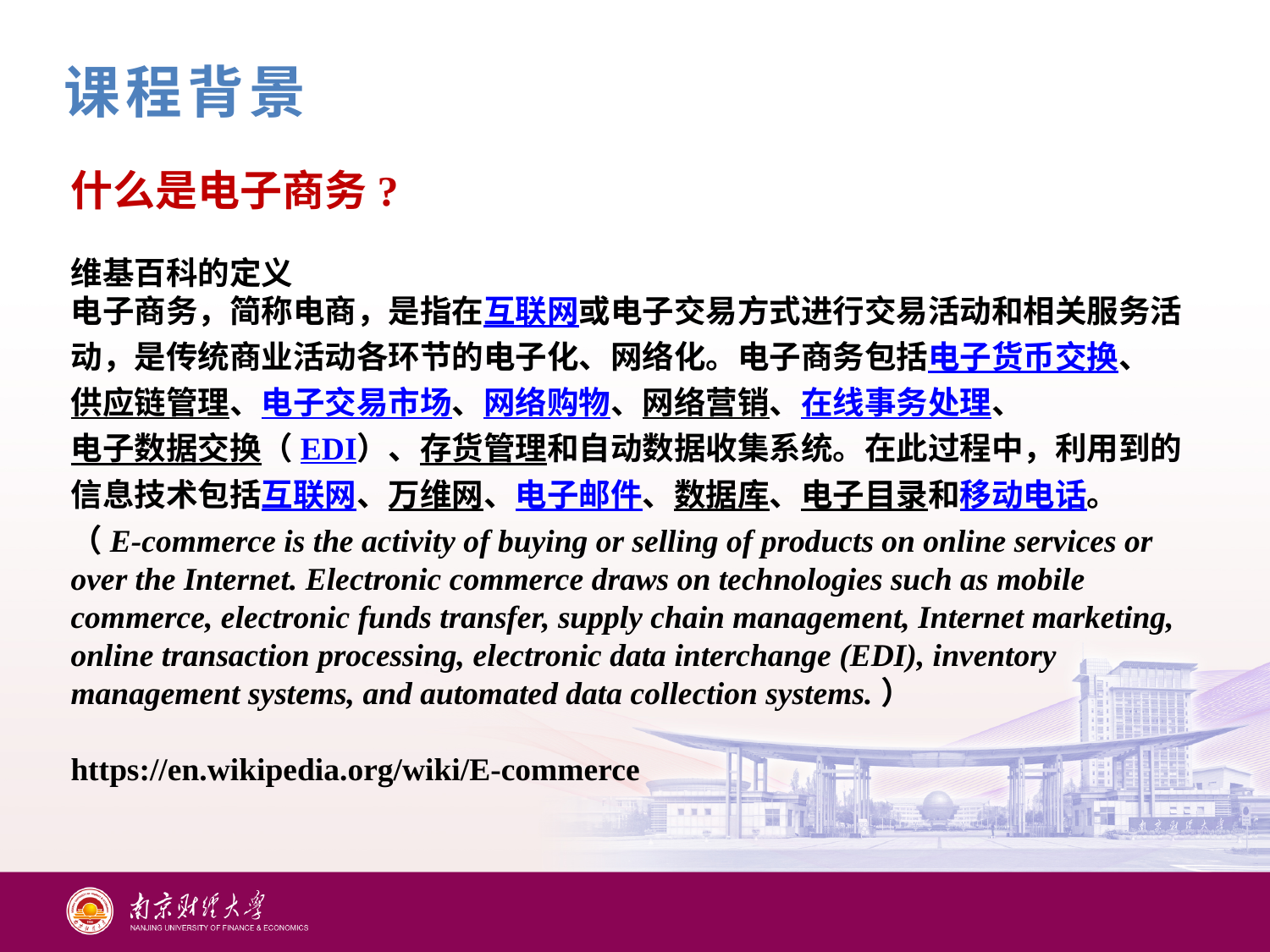

课程背景

什么是电子商务?
维基百科的定义
电子商务，简称电商，是指在互联网或电子交易方式进行交易活动和相关服务活动，是传统商业活动各环节的电子化、网络化。电子商务包括电子货币交换、供应链管理、电子交易市场、网络购物、网络营销、在线事务处理、电子数据交换（EDI）、存货管理和自动数据收集系统。在此过程中，利用到的信息技术包括互联网、万维网、电子邮件、数据库、电子目录和移动电话。
（E-commerce is the activity of buying or selling of products on online services or over the Internet. Electronic commerce draws on technologies such as mobile commerce, electronic funds transfer, supply chain management, Internet marketing, online transaction processing, electronic data interchange (EDI), inventory management systems, and automated data collection systems.）
https://en.wikipedia.org/wiki/E-commerce